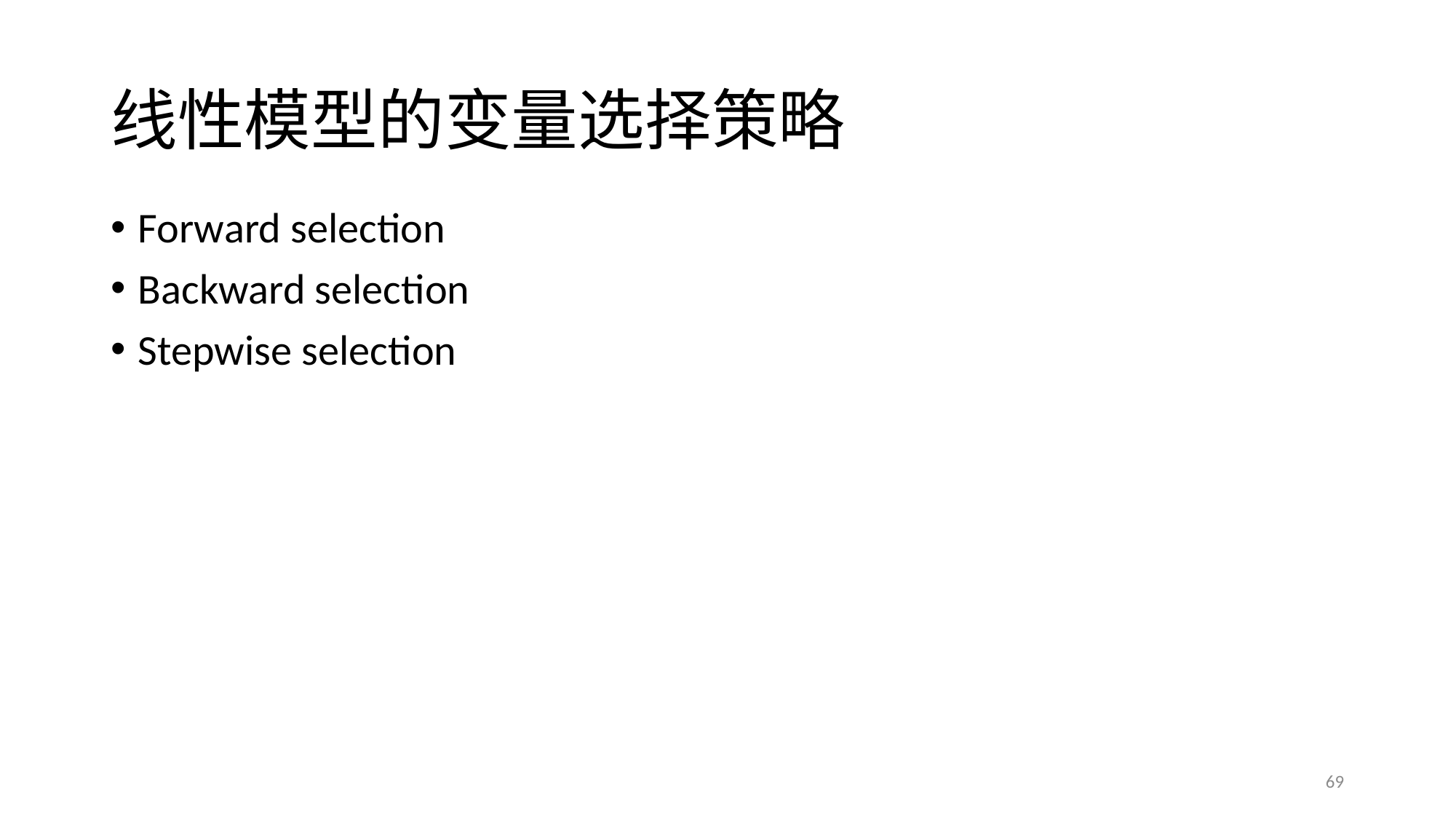

# 线性模型的变量选择策略
Forward selection
Backward selection
Stepwise selection
69